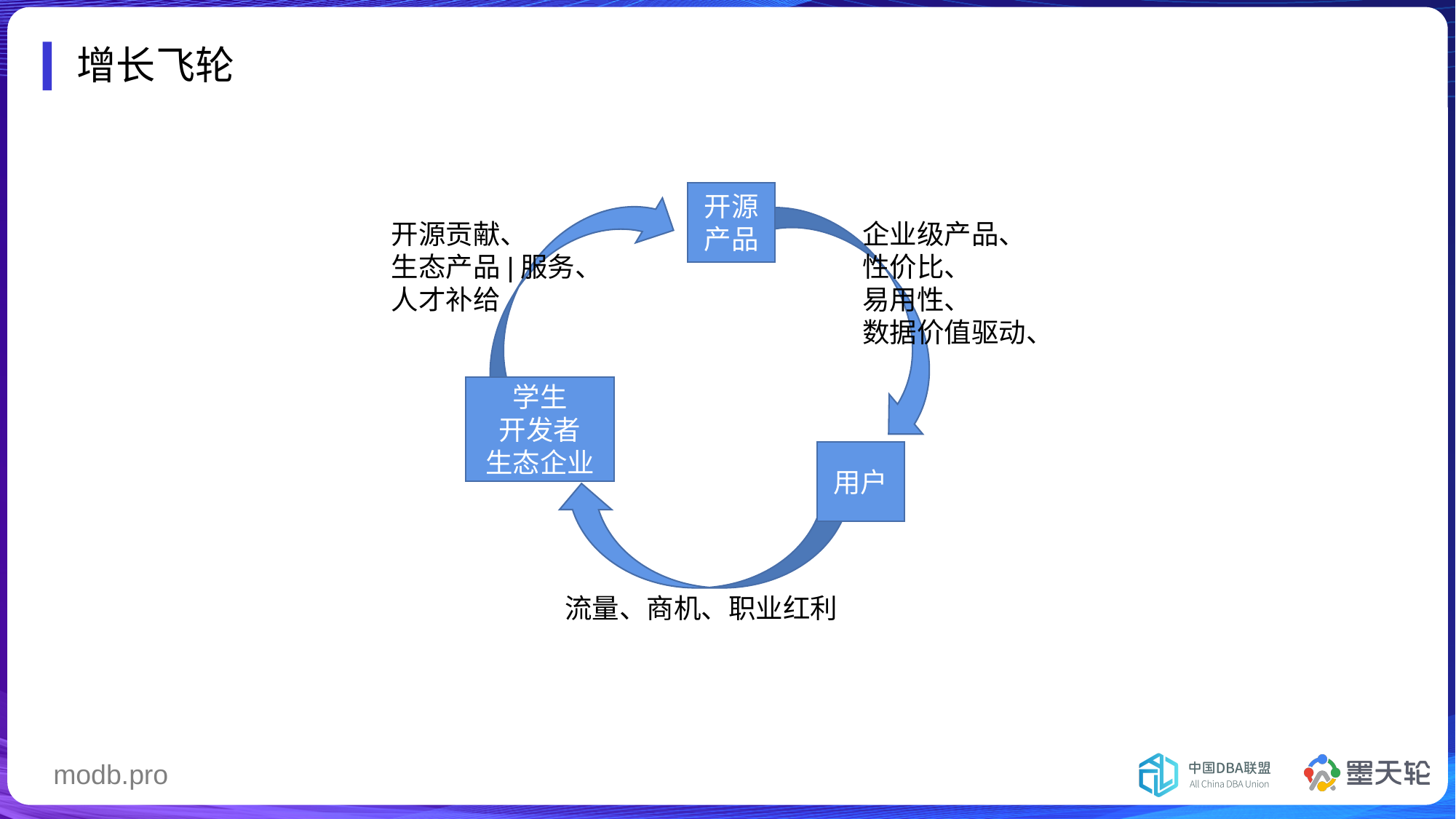

增长飞轮
开源
产品
开源贡献、
生态产品|服务、
人才补给
企业级产品、
性价比、
易用性、
数据价值驱动、

学生
开发者
生态企业
用户

流量、商机、职业红利